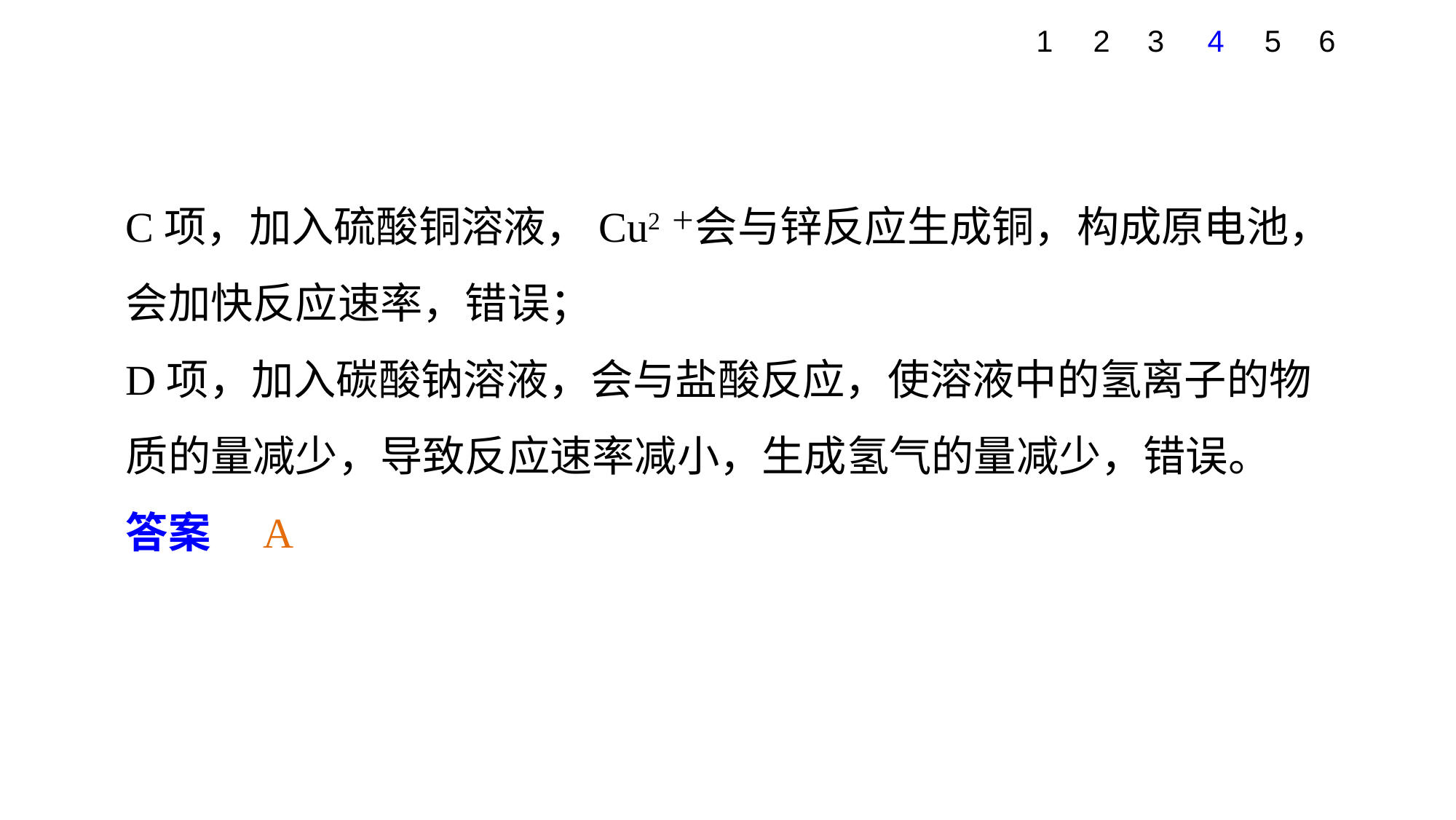

1
2
3
4
5
6
C项，加入硫酸铜溶液，Cu2＋会与锌反应生成铜，构成原电池，会加快反应速率，错误；
D项，加入碳酸钠溶液，会与盐酸反应，使溶液中的氢离子的物质的量减少，导致反应速率减小，生成氢气的量减少，错误。
答案　A